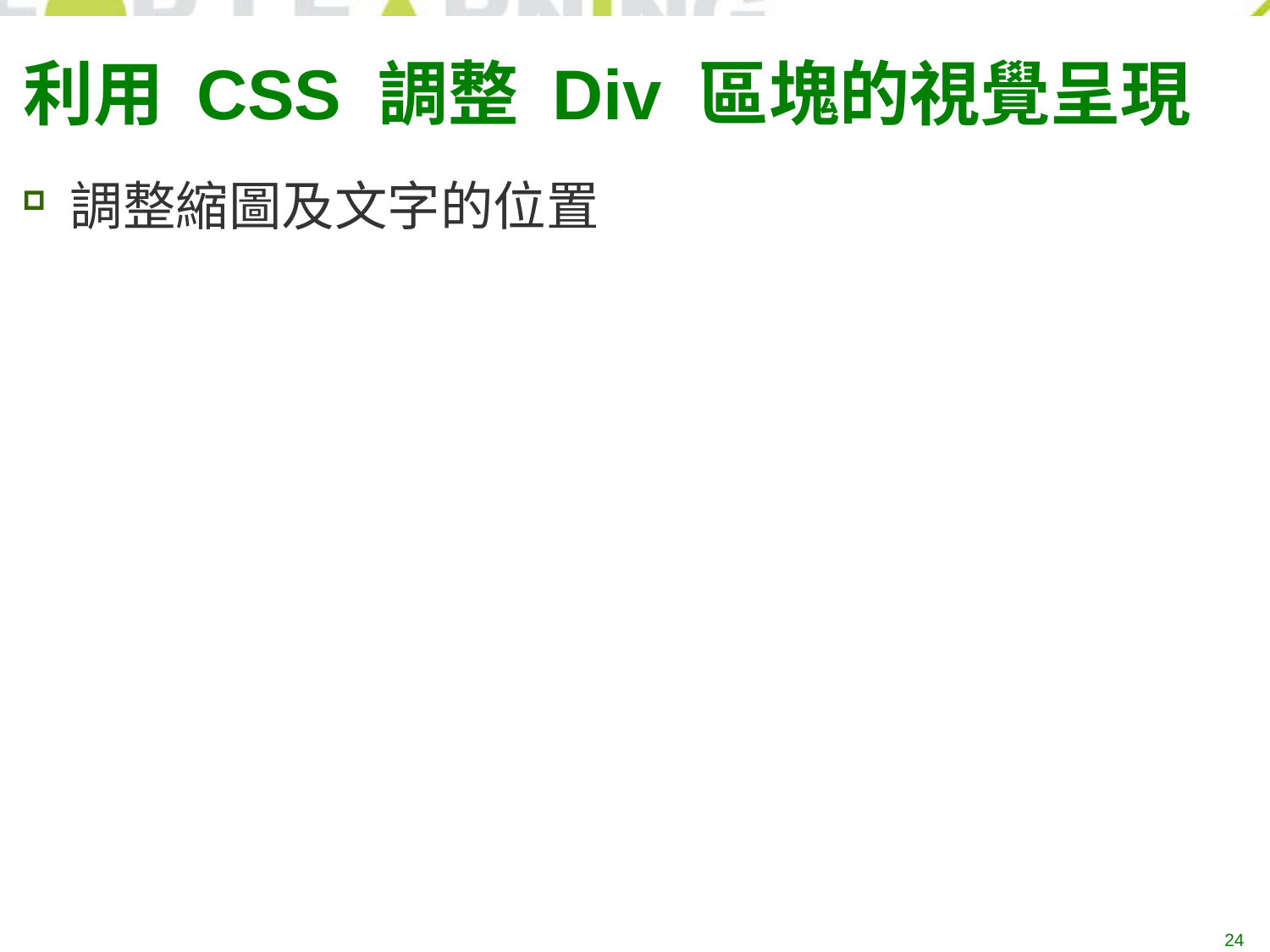

# 利用 CSS 調整 Div 區塊的視覺呈現
調整縮圖及文字的位置

24